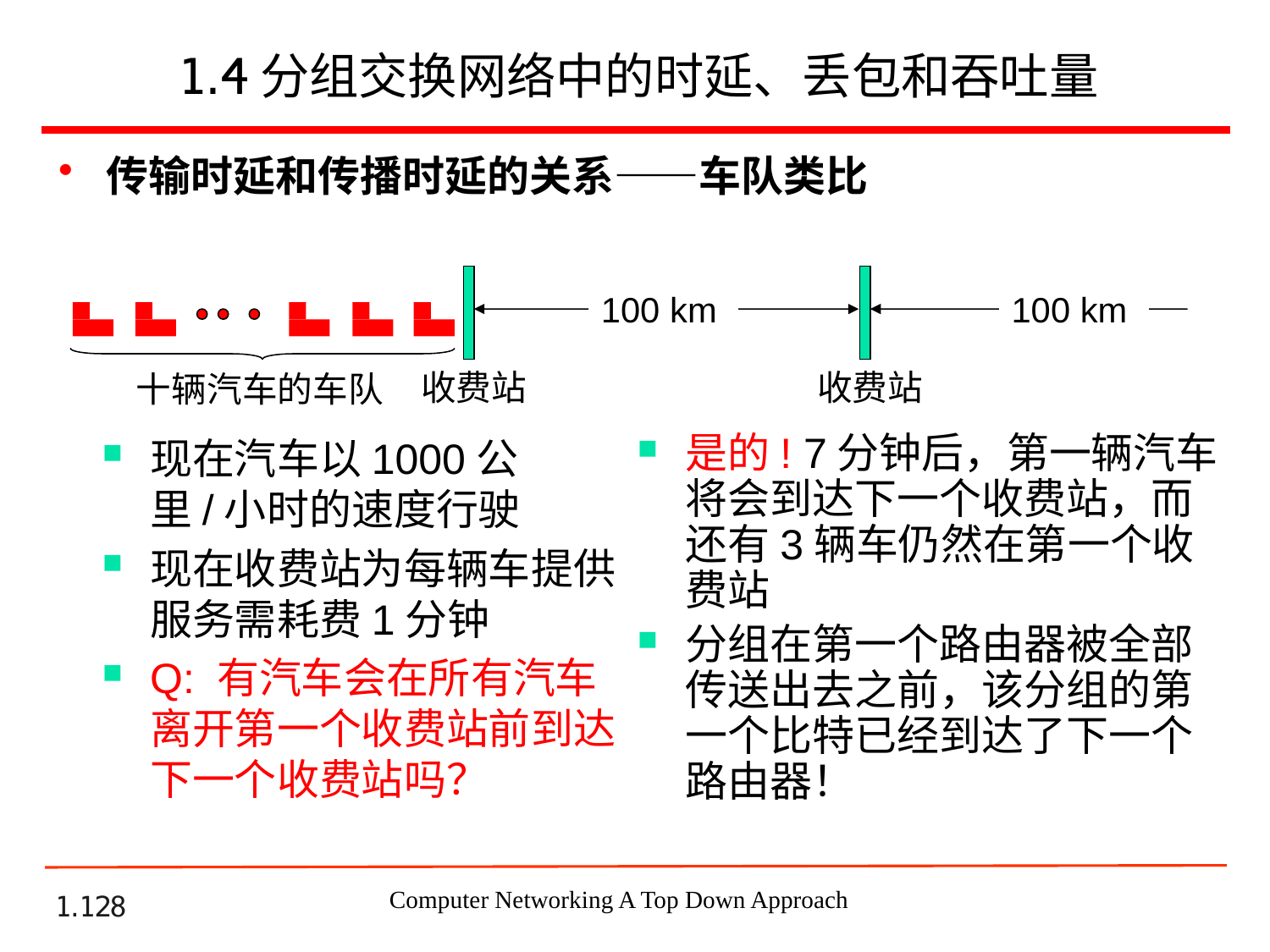

# 1.4分组交换网络中的时延、丢包和吞吐量
传输时延和传播时延的关系——车队类比

收费站

收费站
100 km
100 km

十辆汽车的车队
现在汽车以1000公里/小时的速度行驶
现在收费站为每辆车提供服务需耗费1分钟
Q: 有汽车会在所有汽车离开第一个收费站前到达下一个收费站吗？
是的! 7分钟后，第一辆汽车将会到达下一个收费站，而还有3辆车仍然在第一个收费站
分组在第一个路由器被全部传送出去之前，该分组的第一个比特已经到达了下一个路由器！